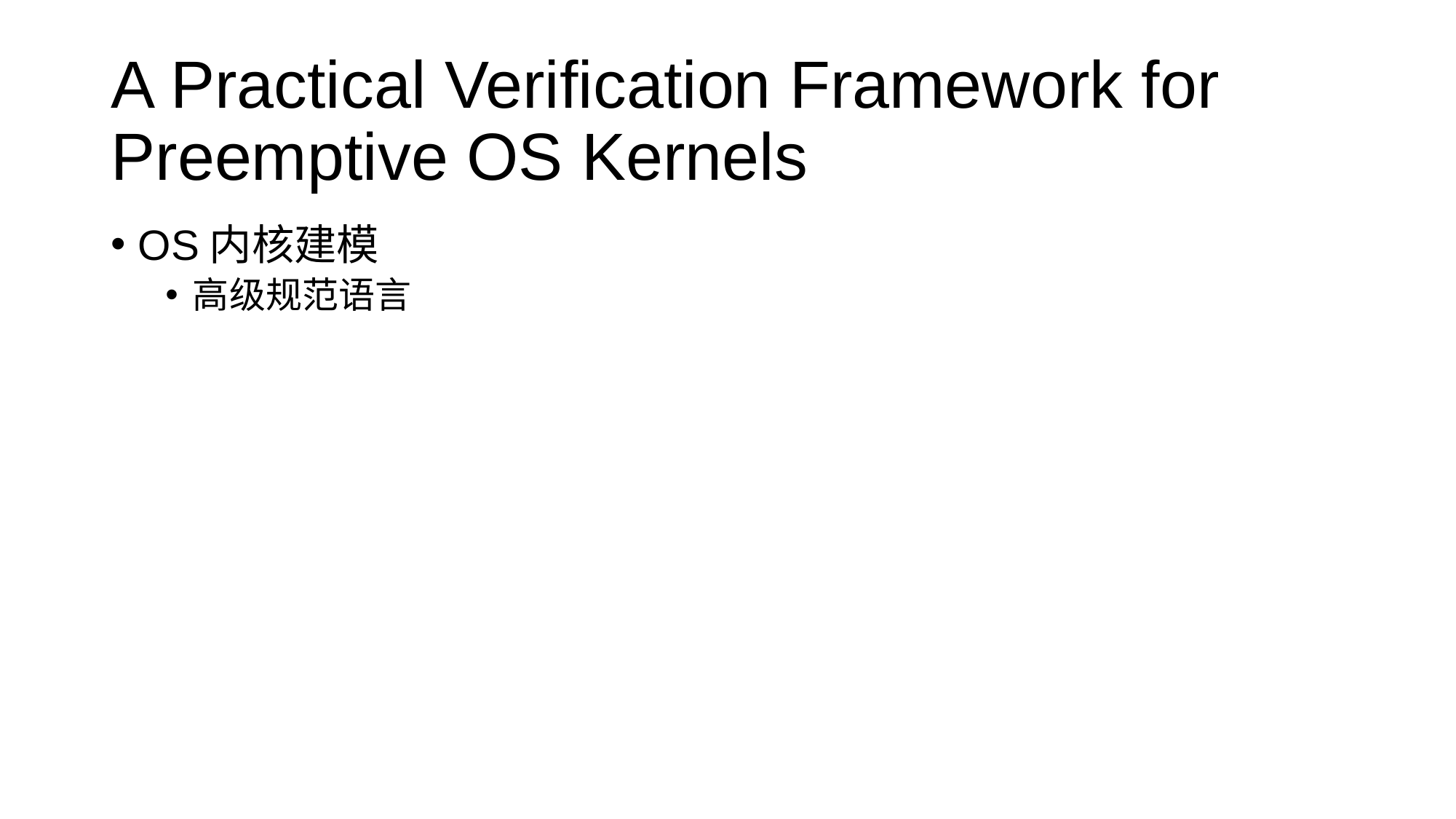

# A Practical Verification Framework for Preemptive OS Kernels
OS内核建模
高级规范语言